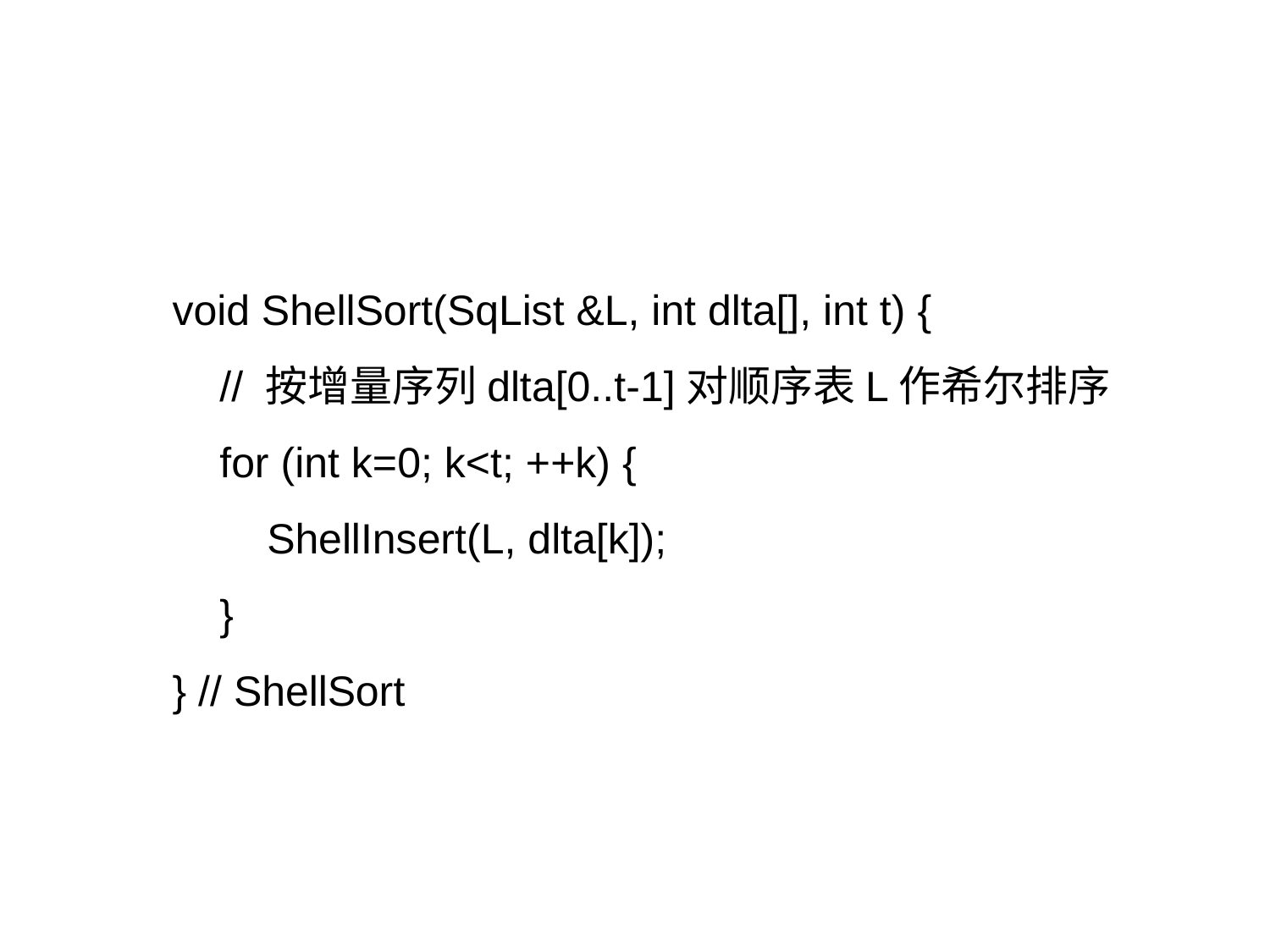

void ShellSort(SqList &L, int dlta[], int t) {
    // 按增量序列dlta[0..t-1]对顺序表L作希尔排序
    for (int k=0; k<t; ++k) {
        ShellInsert(L, dlta[k]);
    }
} // ShellSort